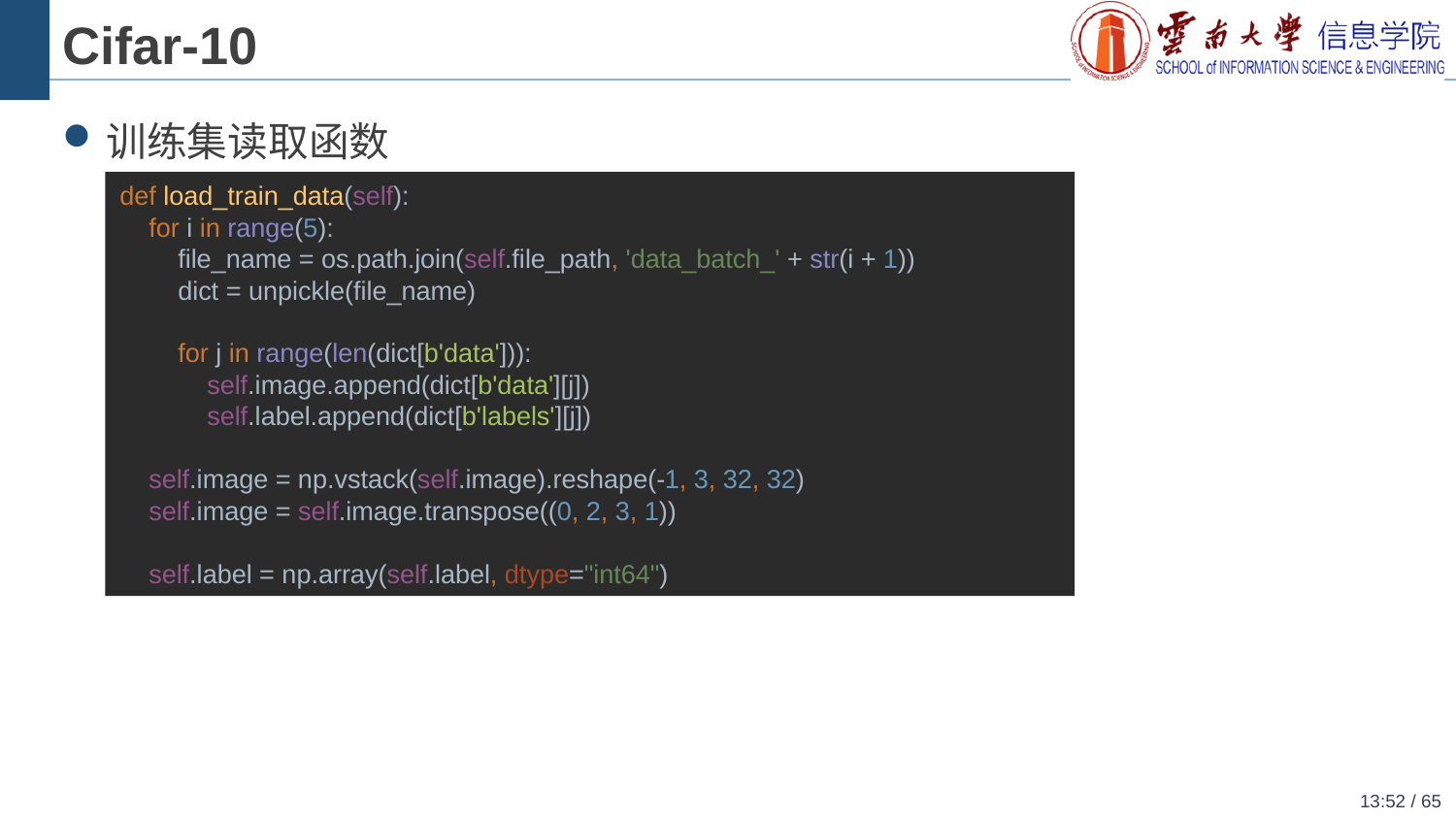

# Cifar-10
训练集读取函数
def load_train_data(self):
    for i in range(5):
        file_name = os.path.join(self.file_path, 'data_batch_' + str(i + 1))
        dict = unpickle(file_name)
        for j in range(len(dict[b'data'])):
            self.image.append(dict[b'data'][j])
            self.label.append(dict[b'labels'][j])
    self.image = np.vstack(self.image).reshape(-1, 3, 32, 32)
    self.image = self.image.transpose((0, 2, 3, 1))
    self.label = np.array(self.label, dtype="int64")